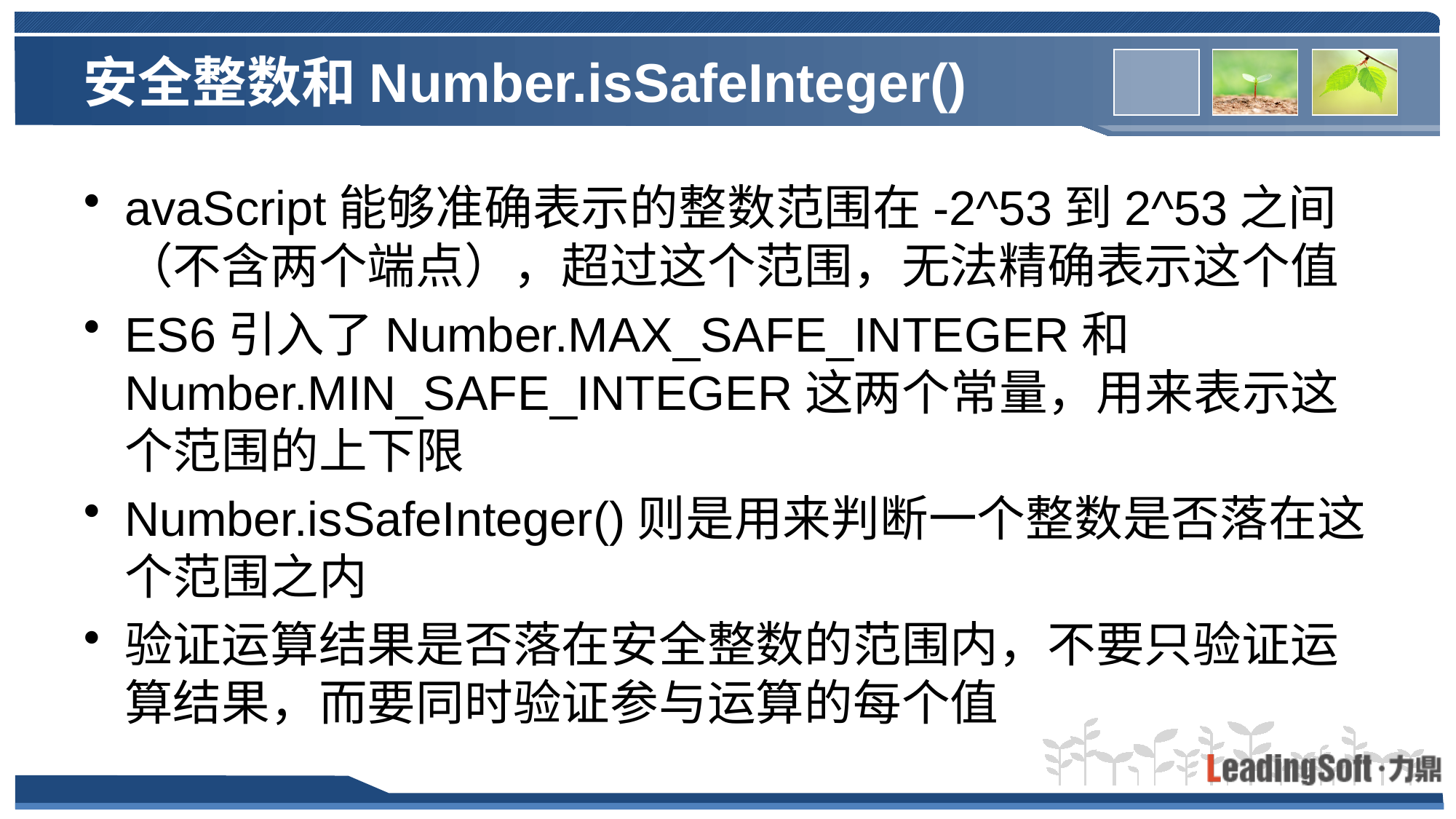

# 安全整数和Number.isSafeInteger()
avaScript能够准确表示的整数范围在-2^53到2^53之间（不含两个端点），超过这个范围，无法精确表示这个值
ES6引入了Number.MAX_SAFE_INTEGER和Number.MIN_SAFE_INTEGER这两个常量，用来表示这个范围的上下限
Number.isSafeInteger()则是用来判断一个整数是否落在这个范围之内
验证运算结果是否落在安全整数的范围内，不要只验证运算结果，而要同时验证参与运算的每个值